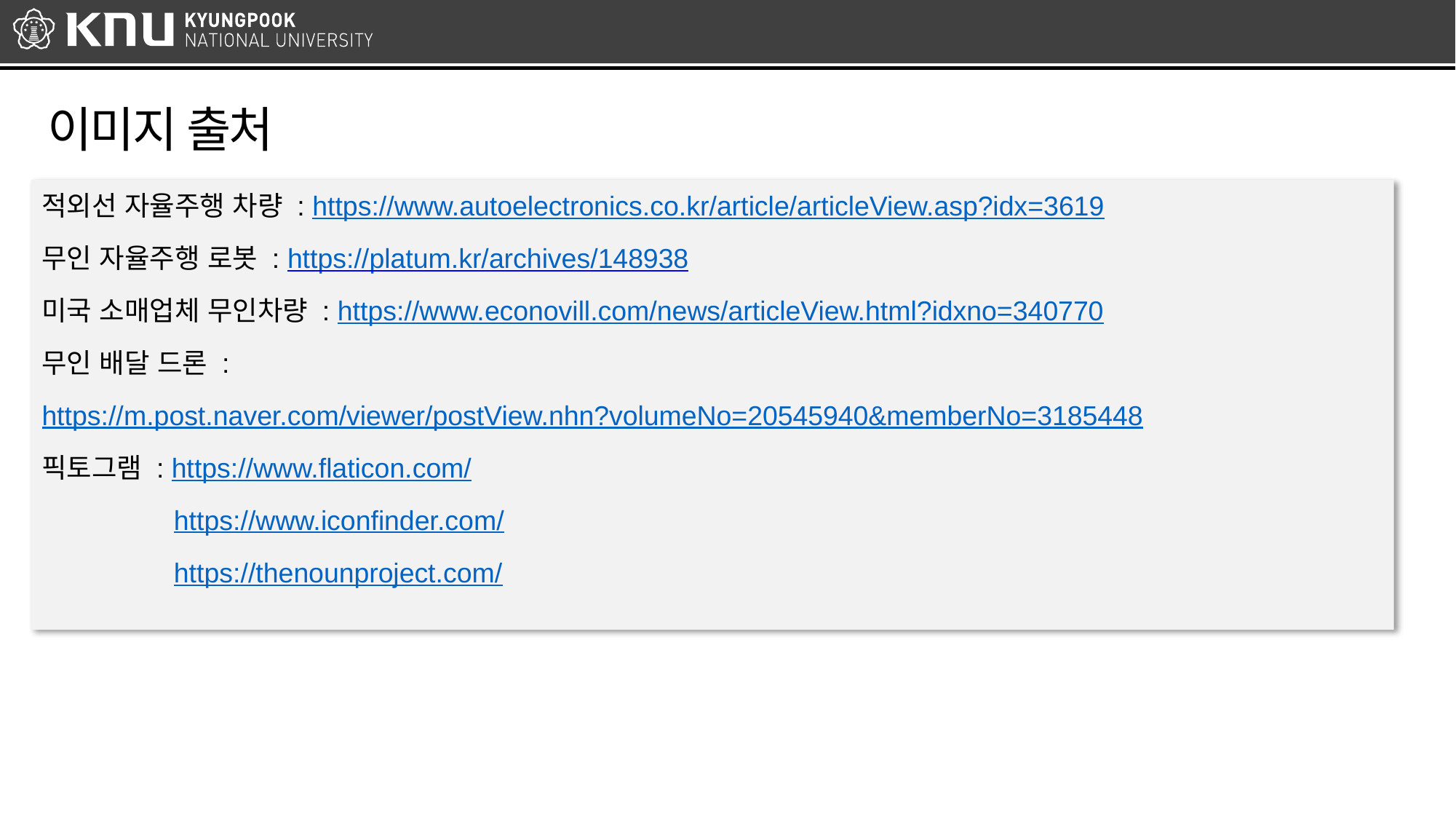

이미지 출처

용

적외선 자율주행 차량 : https://www.autoelectronics.co.kr/article/articleView.asp?idx=3619
무인 자율주행 로봇 : https://platum.kr/archives/148938
미국 소매업체 무인차량 : https://www.econovill.com/news/articleView.html?idxno=340770
무인 배달 드론 :
https://m.post.naver.com/viewer/postView.nhn?volumeNo=20545940&memberNo=3185448
픽토그램 : https://www.flaticon.com/
	   https://www.iconfinder.com/
	   https://thenounproject.com/